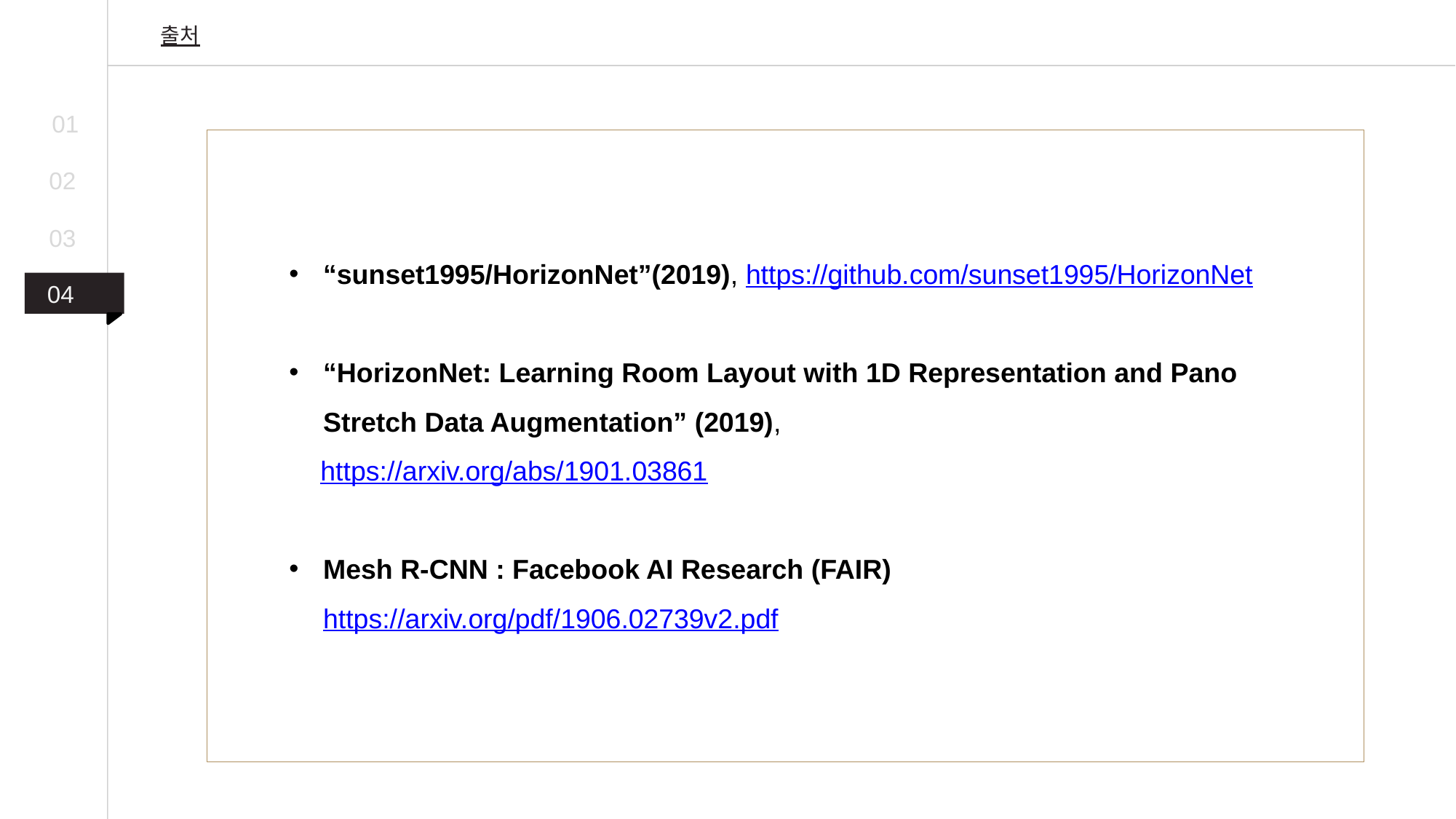

출처
01

02
03
“sunset1995/HorizonNet”(2019), https://github.com/sunset1995/HorizonNet

“HorizonNet: Learning Room Layout with 1D Representation and Pano Stretch Data Augmentation” (2019),
https://arxiv.org/abs/1901.03861

Mesh R-CNN : Facebook AI Research (FAIR) https://arxiv.org/pdf/1906.02739v2.pdf

04